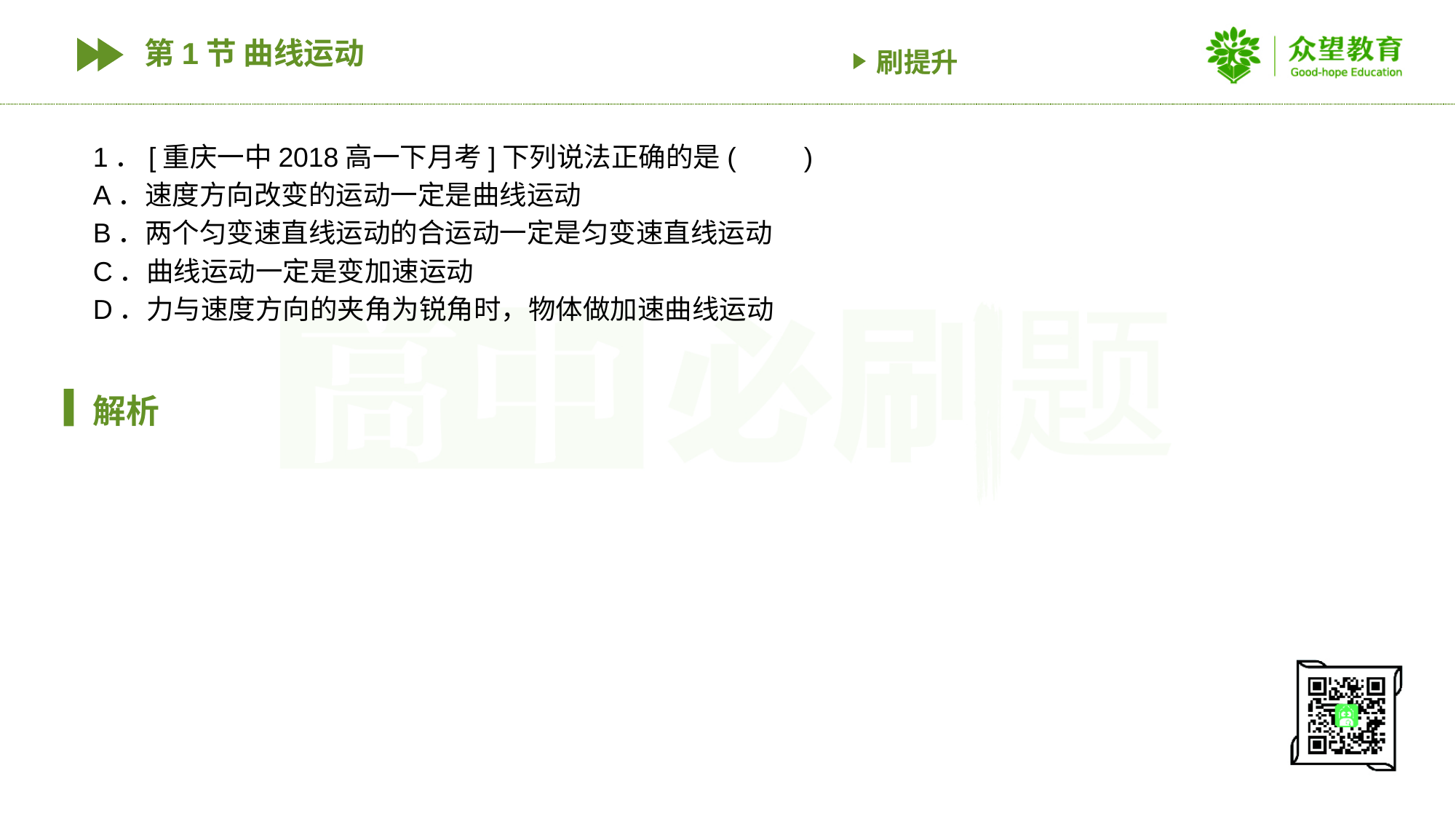

第1节 曲线运动
刷提升

1．[重庆一中2018高一下月考]下列说法正确的是(　　)
A．速度方向改变的运动一定是曲线运动
B．两个匀变速直线运动的合运动一定是匀变速直线运动
C．曲线运动一定是变加速运动
D．力与速度方向的夹角为锐角时，物体做加速曲线运动
解析